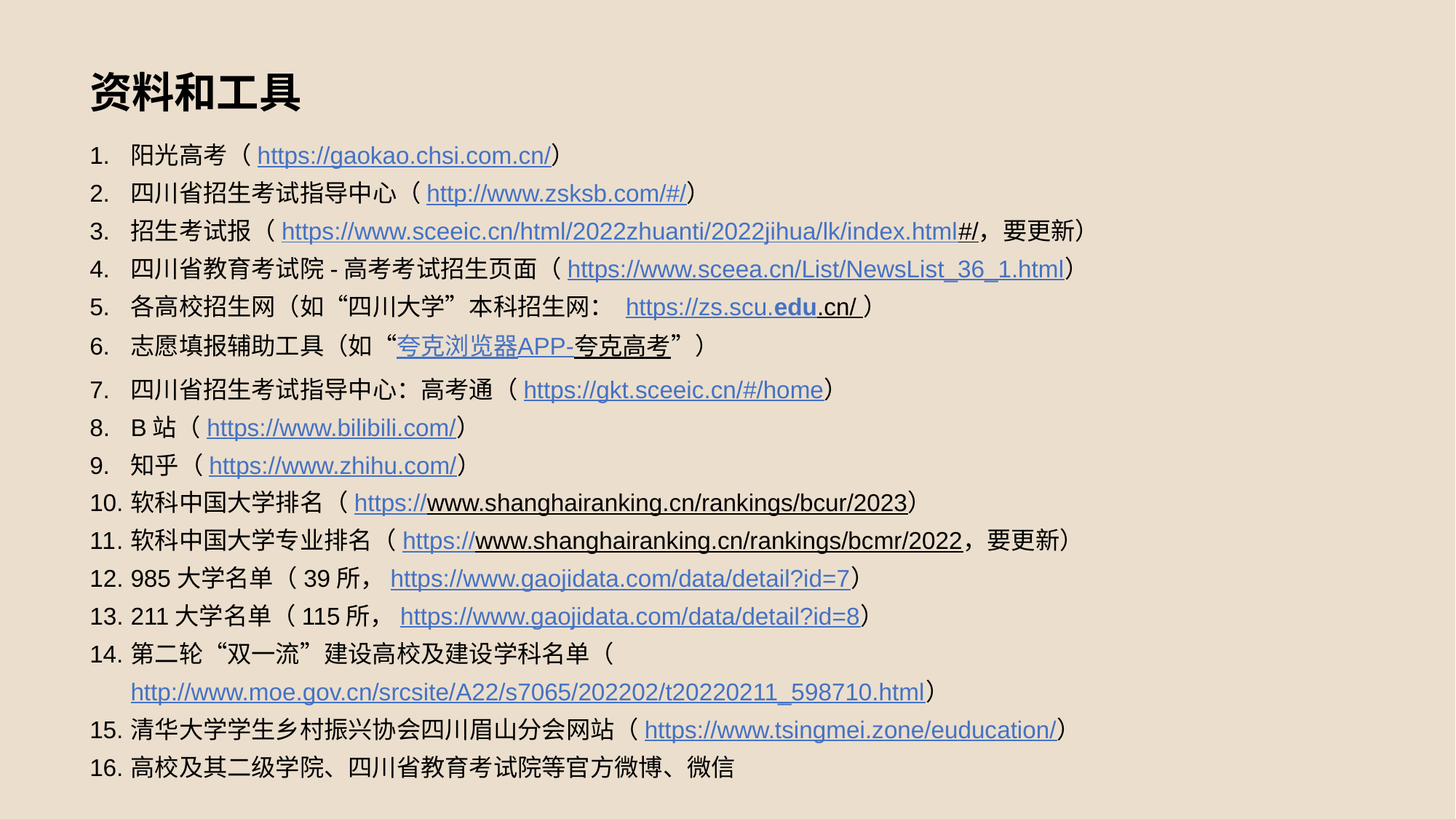

# 资料和工具
阳光高考（https://gaokao.chsi.com.cn/）
四川省招生考试指导中心（http://www.zsksb.com/#/）
招生考试报（https://www.sceeic.cn/html/2022zhuanti/2022jihua/lk/index.html#/，要更新）
四川省教育考试院-高考考试招生页面（https://www.sceea.cn/List/NewsList_36_1.html）
各高校招生网（如“四川大学”本科招生网： https://zs.scu.edu.cn/ ）
志愿填报辅助工具（如“夸克浏览器APP-夸克高考”）
四川省招生考试指导中心：高考通（https://gkt.sceeic.cn/#/home）
B站（https://www.bilibili.com/）
知乎（https://www.zhihu.com/）
软科中国大学排名（https://www.shanghairanking.cn/rankings/bcur/2023）
软科中国大学专业排名（https://www.shanghairanking.cn/rankings/bcmr/2022，要更新）
985大学名单（39所，https://www.gaojidata.com/data/detail?id=7）
211大学名单（115所，https://www.gaojidata.com/data/detail?id=8）
第二轮“双一流”建设高校及建设学科名单（http://www.moe.gov.cn/srcsite/A22/s7065/202202/t20220211_598710.html）
清华大学学生乡村振兴协会四川眉山分会网站（https://www.tsingmei.zone/euducation/）
高校及其二级学院、四川省教育考试院等官方微博、微信